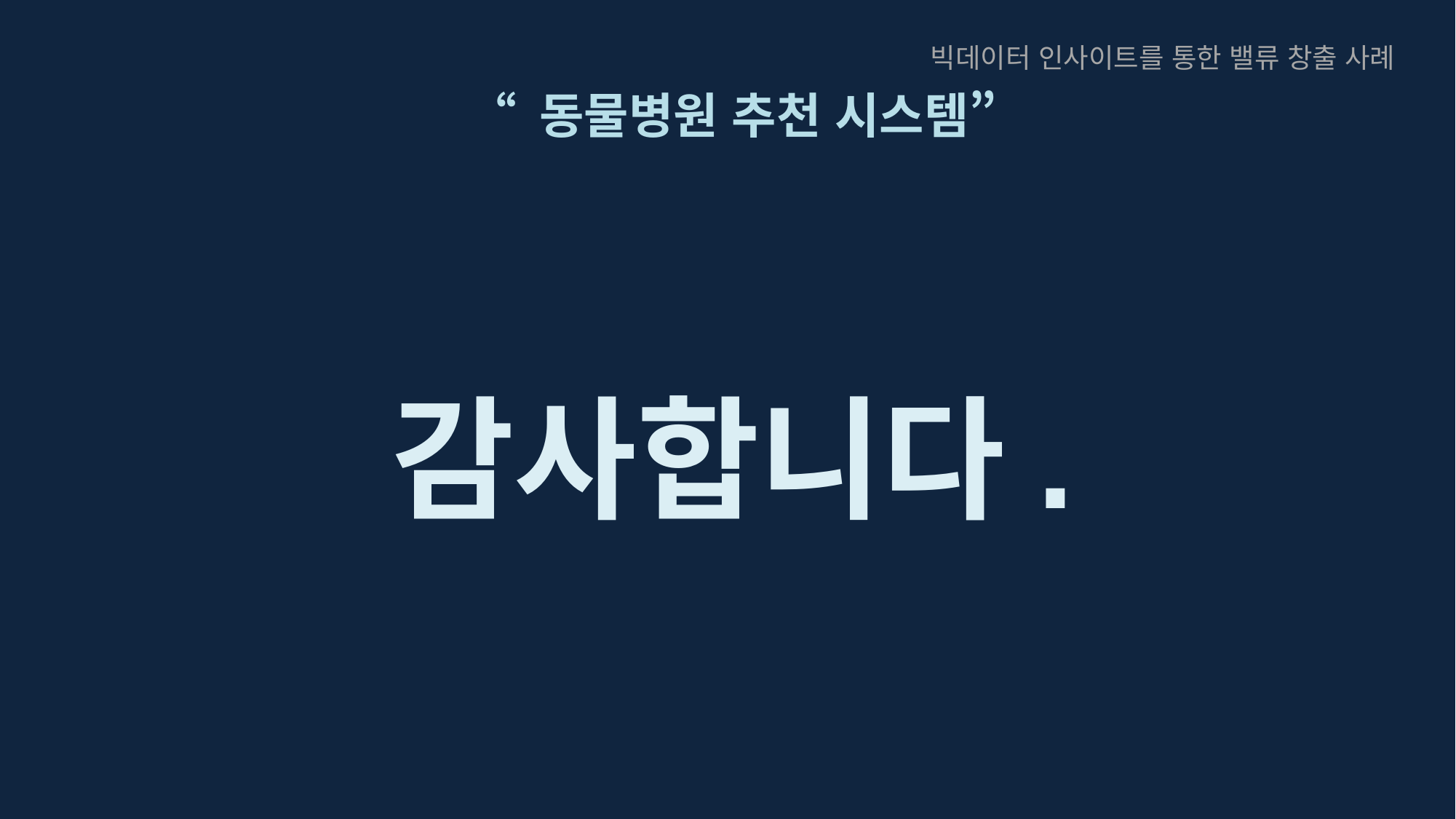

빅데이터 인사이트를 통한 밸류 창출 사례
“ 동물병원 추천 시스템”
감사합니다.